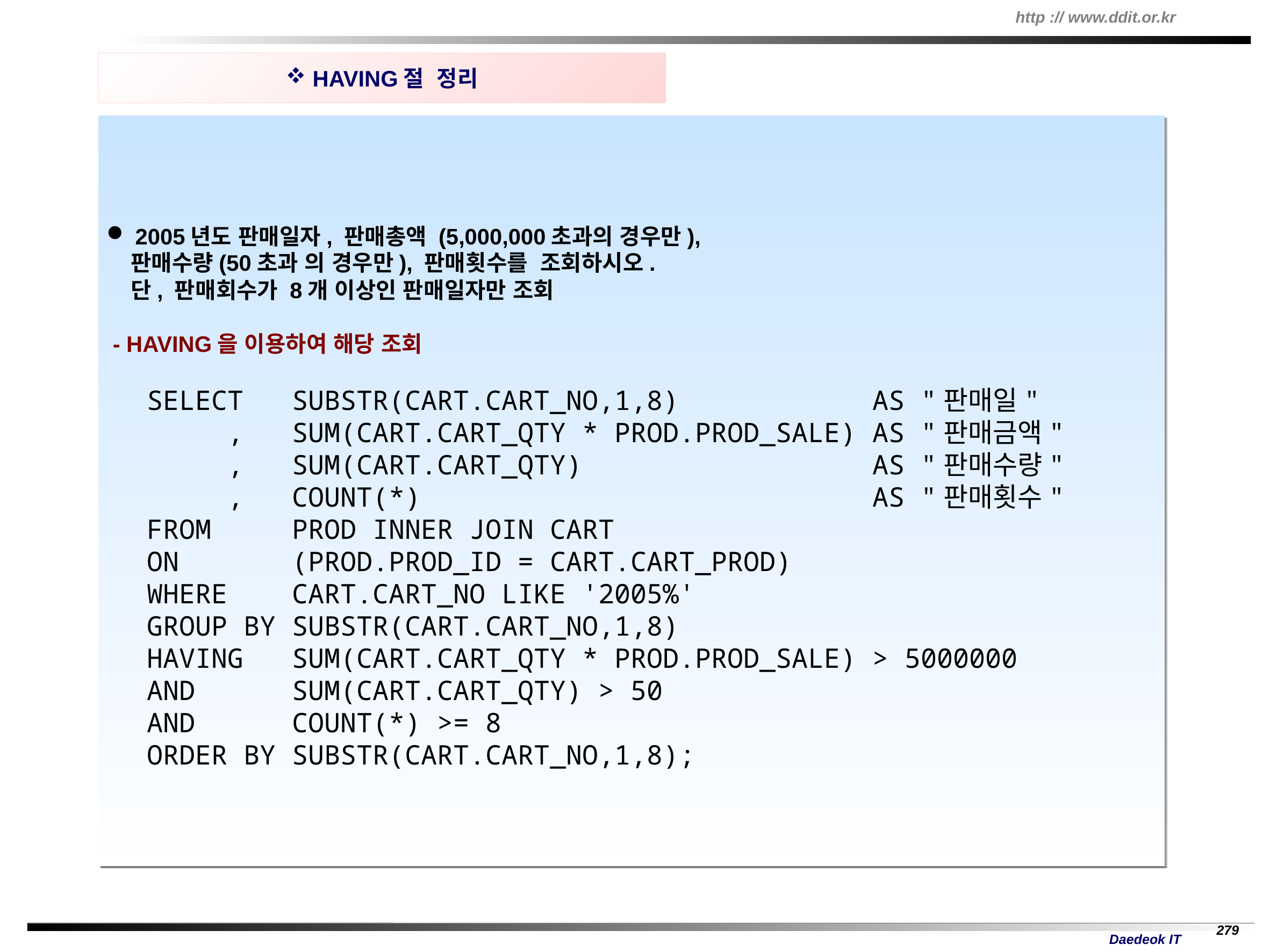

HAVING절  정리
 2005년도 판매일자, 판매총액 (5,000,000초과의 경우만),
   판매수량(50초과 의 경우만), 판매횟수를  조회하시오.
   단, 판매회수가 8개 이상인 판매일자만 조회

 - HAVING을 이용하여 해당 조회

SELECT   SUBSTR(CART.CART_NO,1,8)            AS "판매일"
     ,   SUM(CART.CART_QTY * PROD.PROD_SALE) AS "판매금액"
     ,   SUM(CART.CART_QTY)                  AS "판매수량"
     ,   COUNT(*)                            AS "판매횟수"
FROM     PROD INNER JOIN CART
ON       (PROD.PROD_ID = CART.CART_PROD)
WHERE    CART.CART_NO LIKE '2005%'
GROUP BY SUBSTR(CART.CART_NO,1,8)
HAVING   SUM(CART.CART_QTY * PROD.PROD_SALE) > 5000000
AND      SUM(CART.CART_QTY) > 50
AND      COUNT(*) >= 8
ORDER BY SUBSTR(CART.CART_NO,1,8);